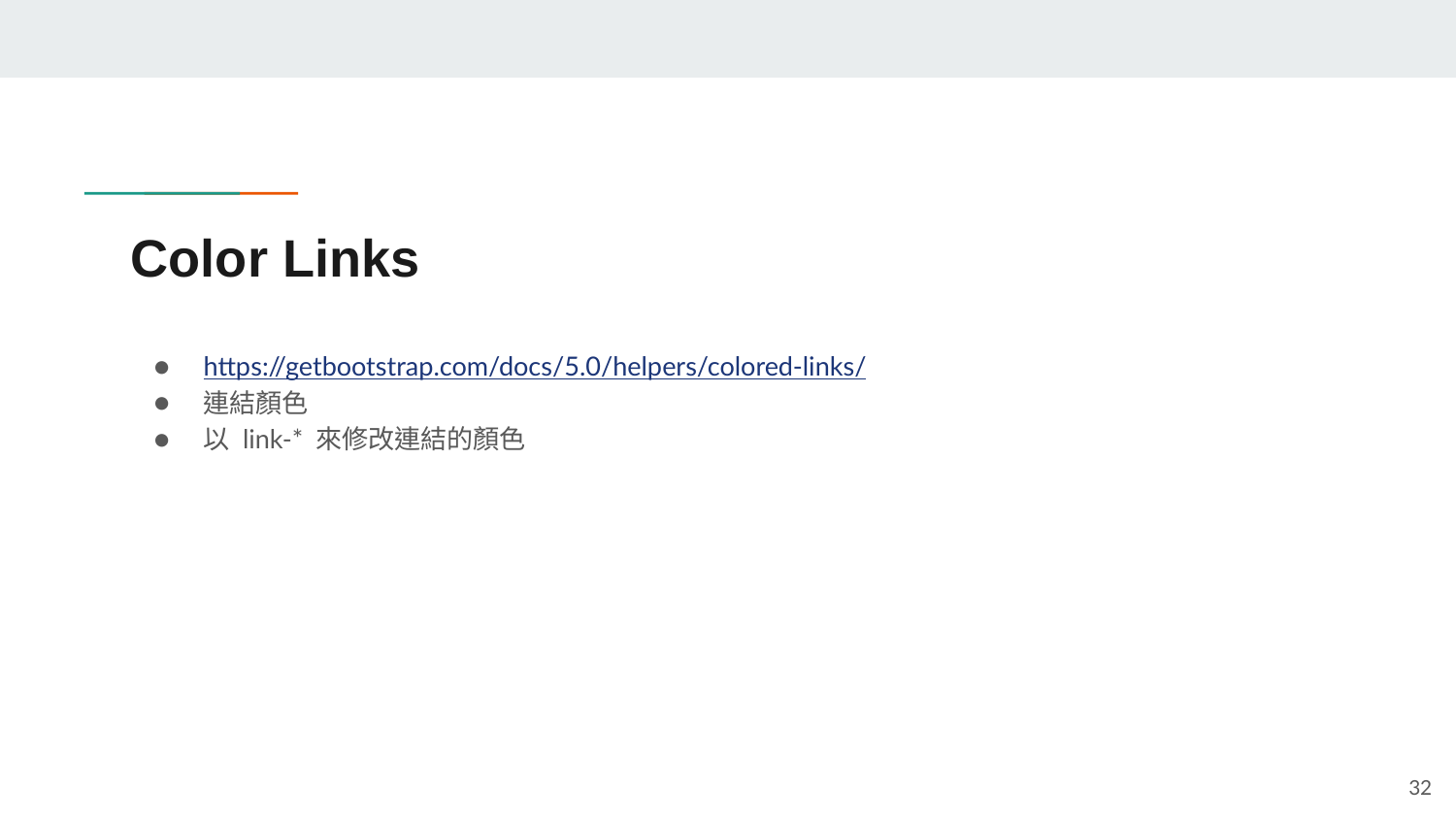

# Color Links
https://getbootstrap.com/docs/5.0/helpers/colored-links/
連結顏色
以 link-* 來修改連結的顏色
32